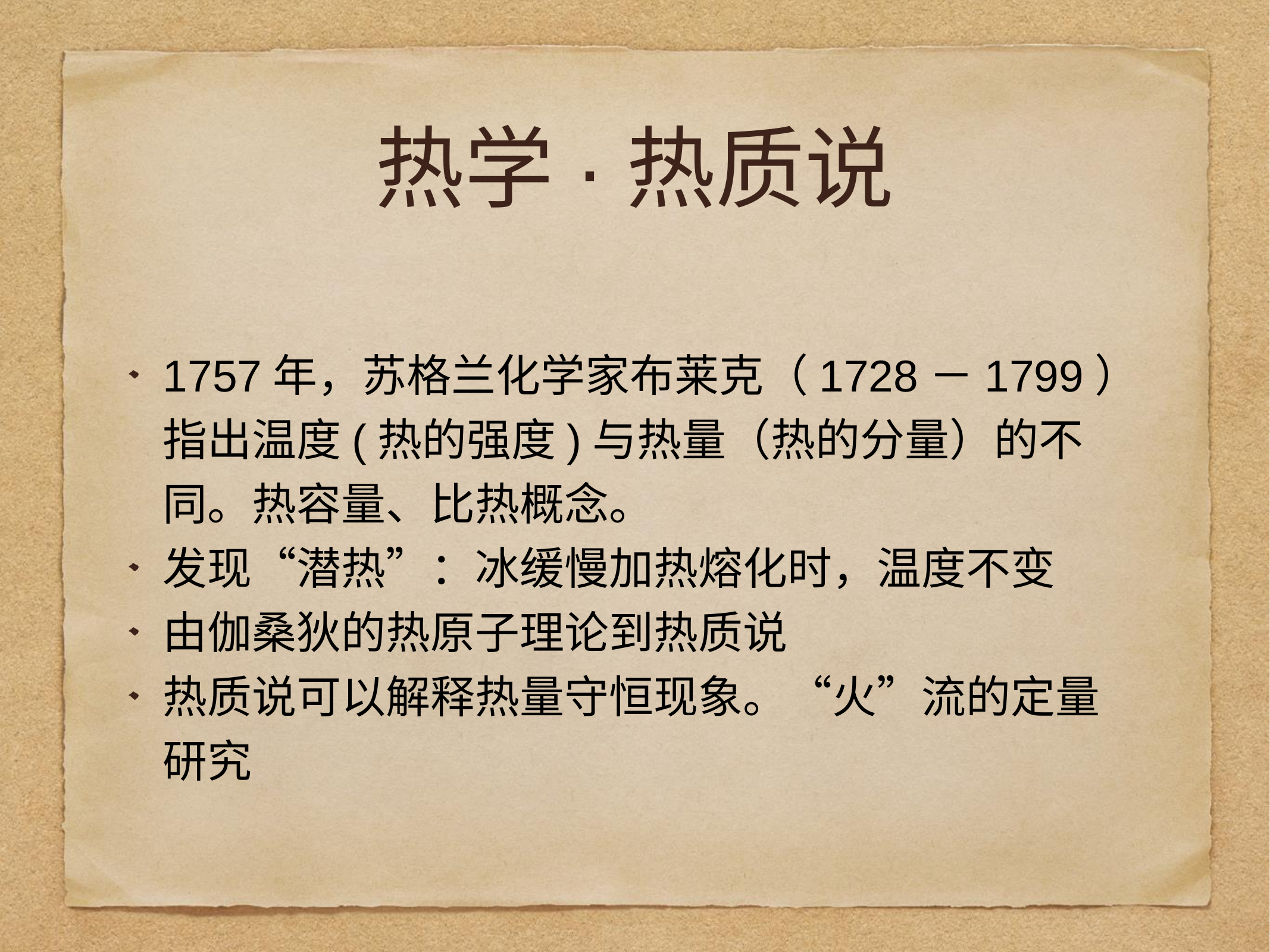

# 热学·热质说
1757年，苏格兰化学家布莱克（1728－1799）指出温度(热的强度)与热量（热的分量）的不同。热容量、比热概念。
发现“潜热”：冰缓慢加热熔化时，温度不变
由伽桑狄的热原子理论到热质说
热质说可以解释热量守恒现象。“火”流的定量研究